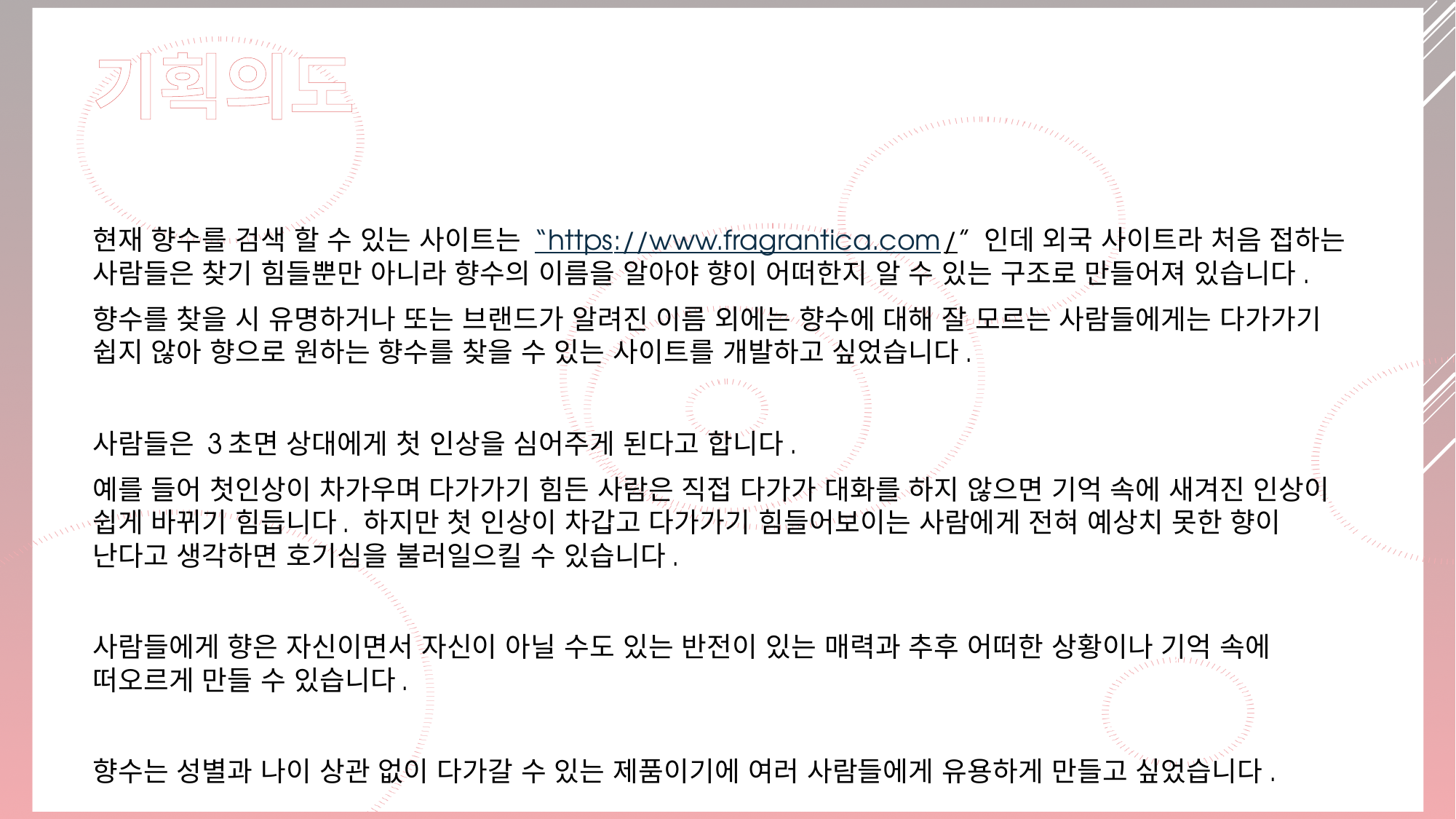

# 기획의도
현재 향수를 검색 할 수 있는 사이트는 “https://www.fragrantica.com/” 인데 외국 사이트라 처음 접하는 사람들은 찾기 힘들뿐만 아니라 향수의 이름을 알아야 향이 어떠한지 알 수 있는 구조로 만들어져 있습니다.
향수를 찾을 시 유명하거나 또는 브랜드가 알려진 이름 외에는 향수에 대해 잘 모르는 사람들에게는 다가가기 쉽지 않아 향으로 원하는 향수를 찾을 수 있는 사이트를 개발하고 싶었습니다.

사람들은 3초면 상대에게 첫 인상을 심어주게 된다고 합니다.
예를 들어 첫인상이 차가우며 다가가기 힘든 사람은 직접 다가가 대화를 하지 않으면 기억 속에 새겨진 인상이 쉽게 바뀌기 힘듭니다. 하지만 첫 인상이 차갑고 다가가기 힘들어보이는 사람에게 전혀 예상치 못한 향이 난다고 생각하면 호기심을 불러일으킬 수 있습니다.

사람들에게 향은 자신이면서 자신이 아닐 수도 있는 반전이 있는 매력과 추후 어떠한 상황이나 기억 속에 떠오르게 만들 수 있습니다.

향수는 성별과 나이 상관 없이 다가갈 수 있는 제품이기에 여러 사람들에게 유용하게 만들고 싶었습니다.